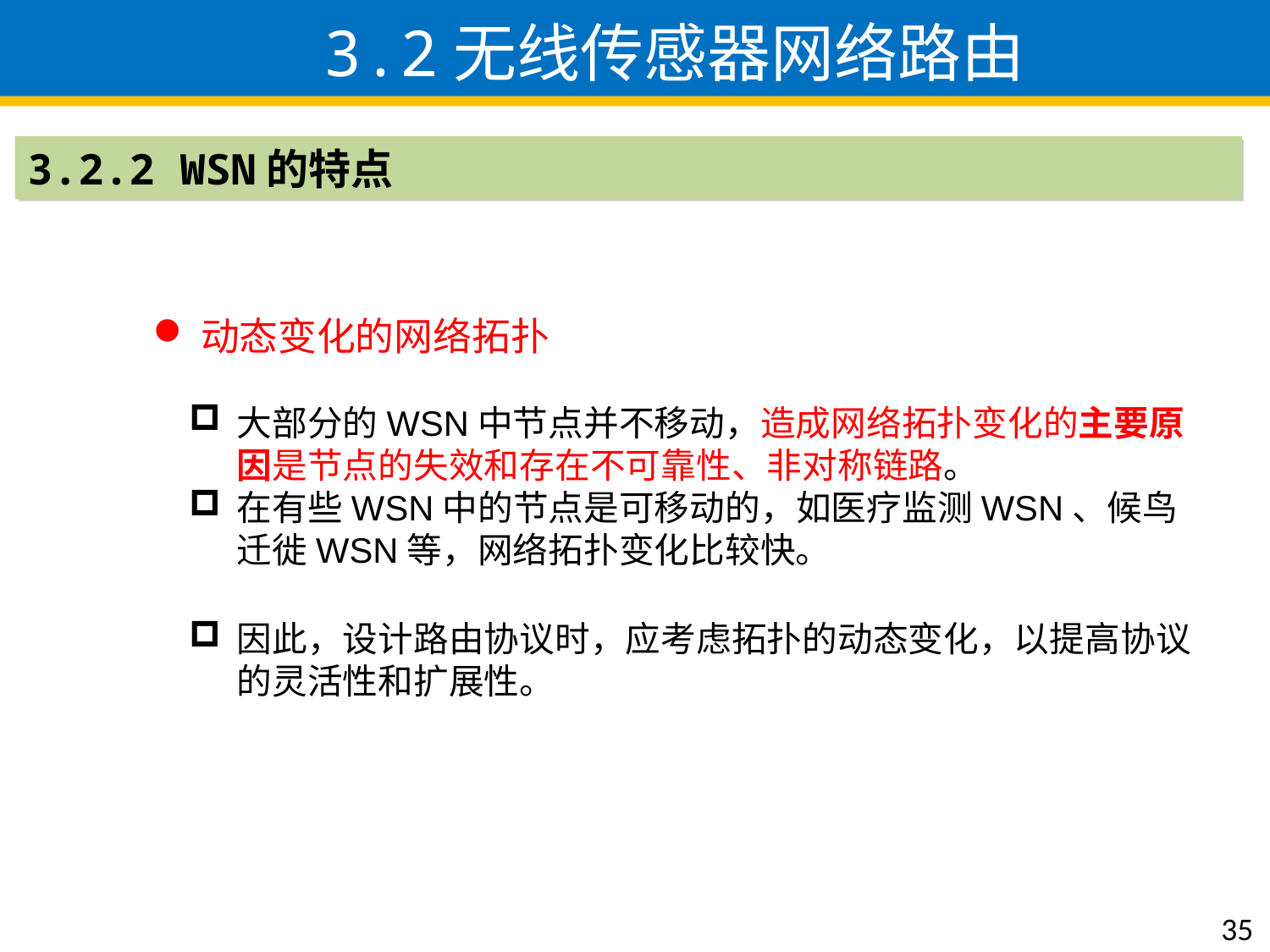

3.2无线传感器网络路由
3.2.2 WSN的特点
动态变化的网络拓扑

大部分的WSN中节点并不移动，造成网络拓扑变化的主要原因是节点的失效和存在不可靠性、非对称链路。
在有些WSN中的节点是可移动的，如医疗监测WSN、候鸟迁徙WSN等，网络拓扑变化比较快。

因此，设计路由协议时，应考虑拓扑的动态变化，以提高协议的灵活性和扩展性。
35